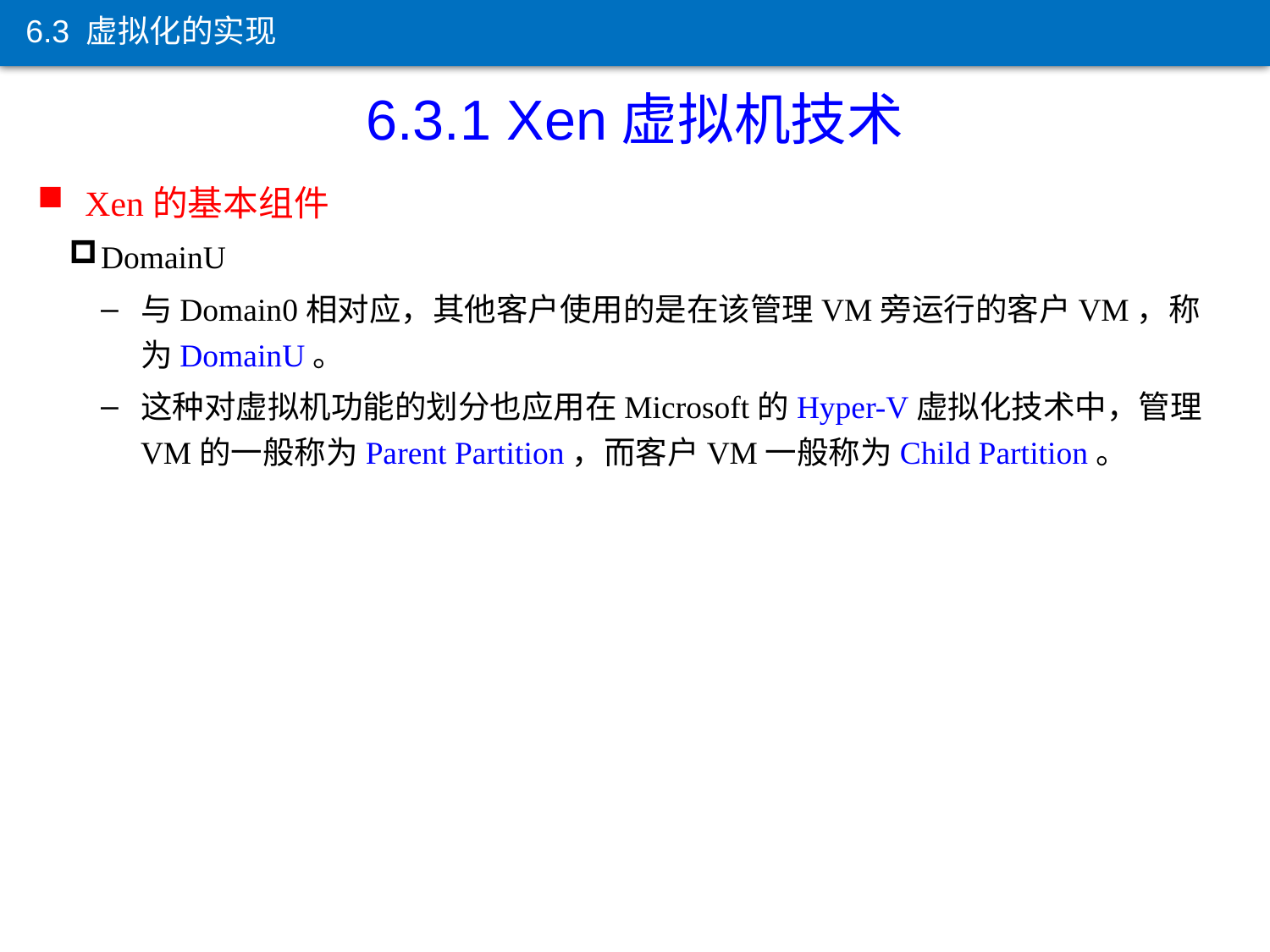

6.3 虚拟化的实现
6.3.1 Xen虚拟机技术
Xen的基本组件
DomainU
与Domain0相对应，其他客户使用的是在该管理VM旁运行的客户VM，称为DomainU。
这种对虚拟机功能的划分也应用在Microsoft的Hyper-V虚拟化技术中，管理VM的一般称为Parent Partition，而客户VM一般称为Child Partition。
22